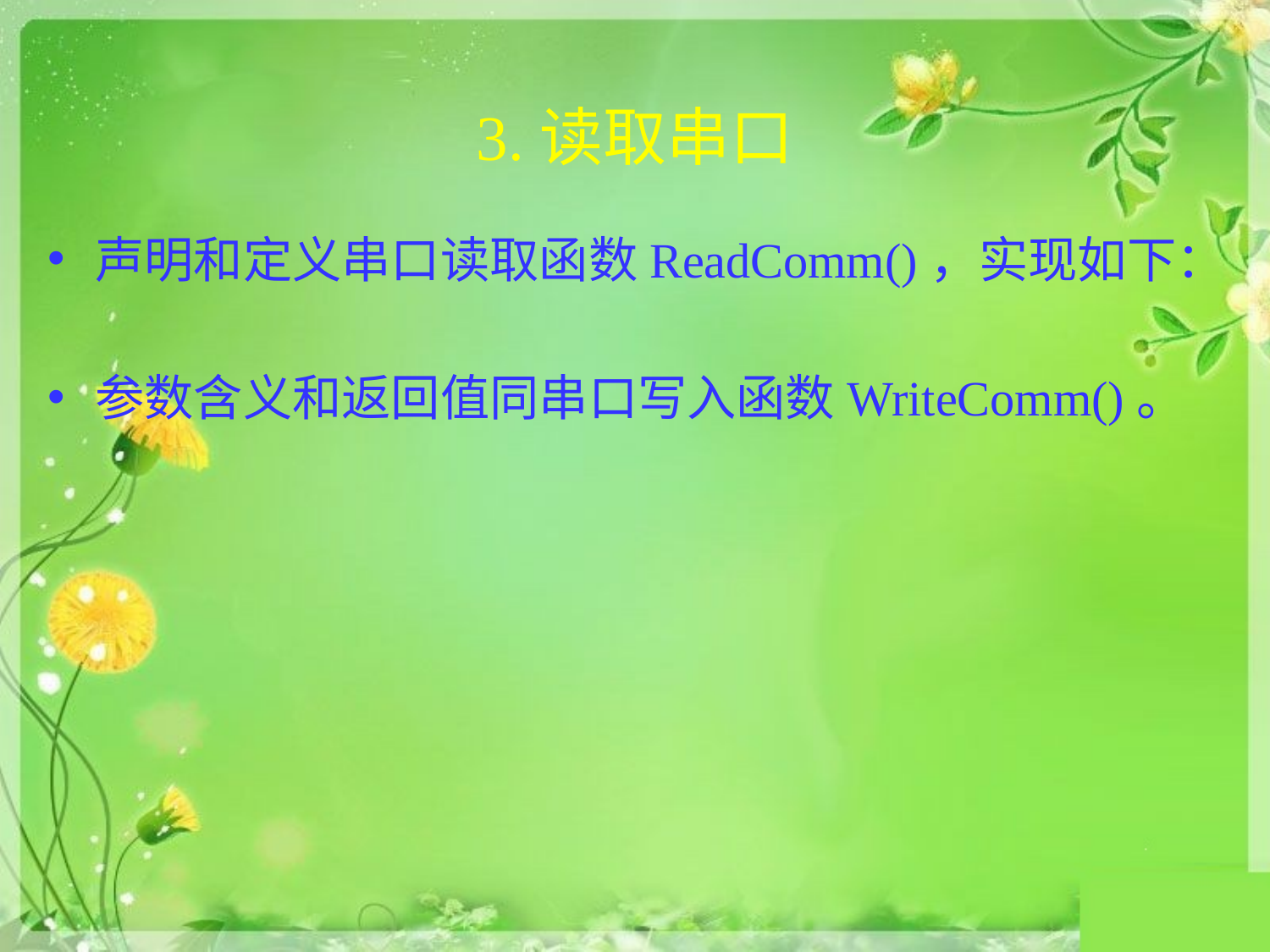

# 3.读取串口
声明和定义串口读取函数ReadComm()，实现如下：

参数含义和返回值同串口写入函数WriteComm()。